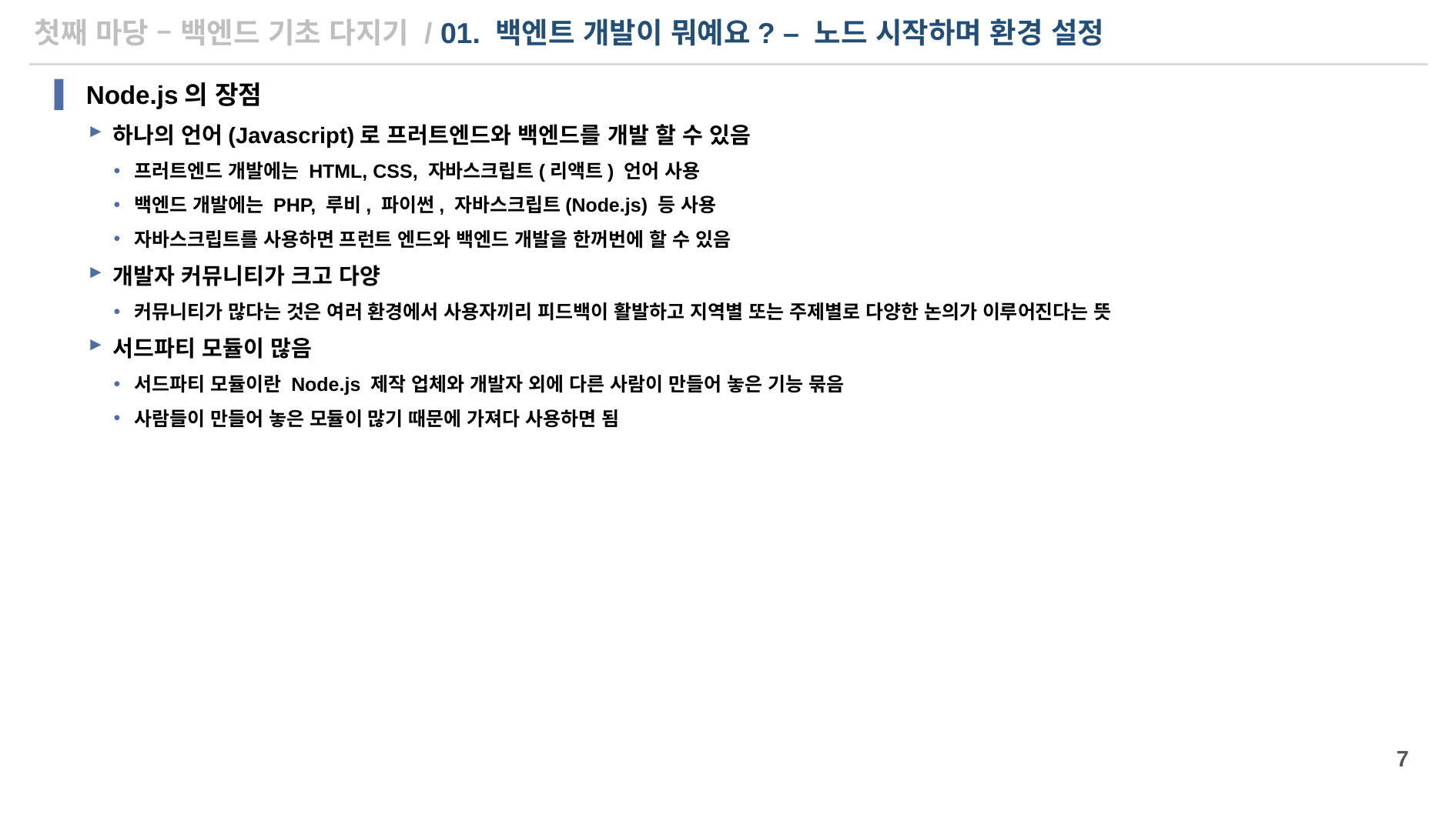

# 첫째 마당 – 백엔드 기초 다지기 / 01. 백엔트 개발이 뭐예요? – 노드 시작하며 환경 설정
Node.js의 장점
하나의 언어(Javascript)로 프러트엔드와 백엔드를 개발 할 수 있음
프러트엔드 개발에는 HTML, CSS, 자바스크립트(리액트) 언어 사용
백엔드 개발에는 PHP, 루비, 파이썬, 자바스크립트(Node.js) 등 사용
자바스크립트를 사용하면 프런트 엔드와 백엔드 개발을 한꺼번에 할 수 있음
개발자 커뮤니티가 크고 다양
커뮤니티가 많다는 것은 여러 환경에서 사용자끼리 피드백이 활발하고 지역별 또는 주제별로 다양한 논의가 이루어진다는 뜻
서드파티 모듈이 많음
서드파티 모듈이란 Node.js 제작 업체와 개발자 외에 다른 사람이 만들어 놓은 기능 묶음
사람들이 만들어 놓은 모듈이 많기 때문에 가져다 사용하면 됨
7